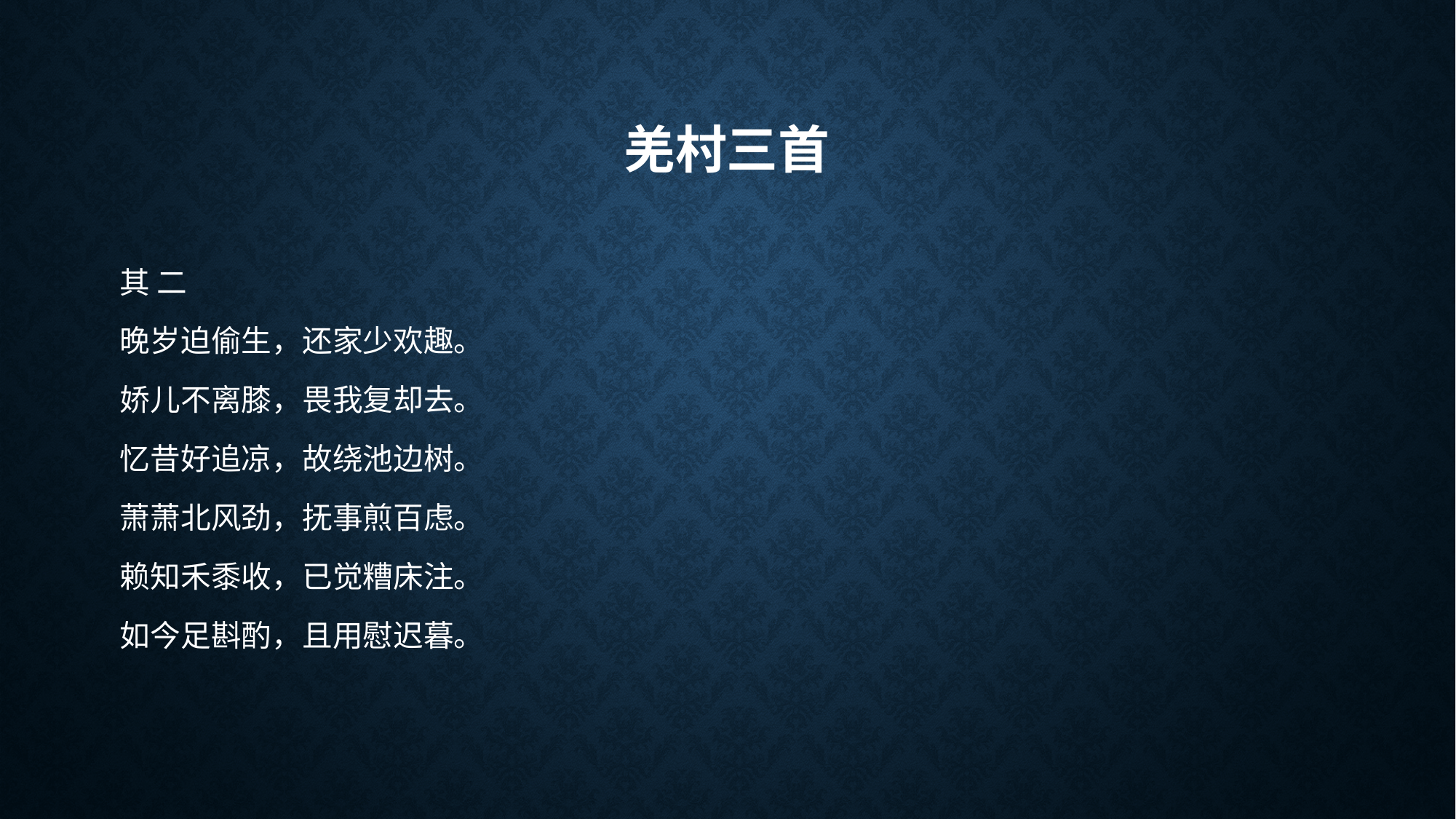

# 羌村三首
其 二
晚岁迫偷生，还家少欢趣。
娇儿不离膝，畏我复却去。
忆昔好追凉，故绕池边树。
萧萧北风劲，抚事煎百虑。
赖知禾黍收，已觉糟床注。
如今足斟酌，且用慰迟暮。